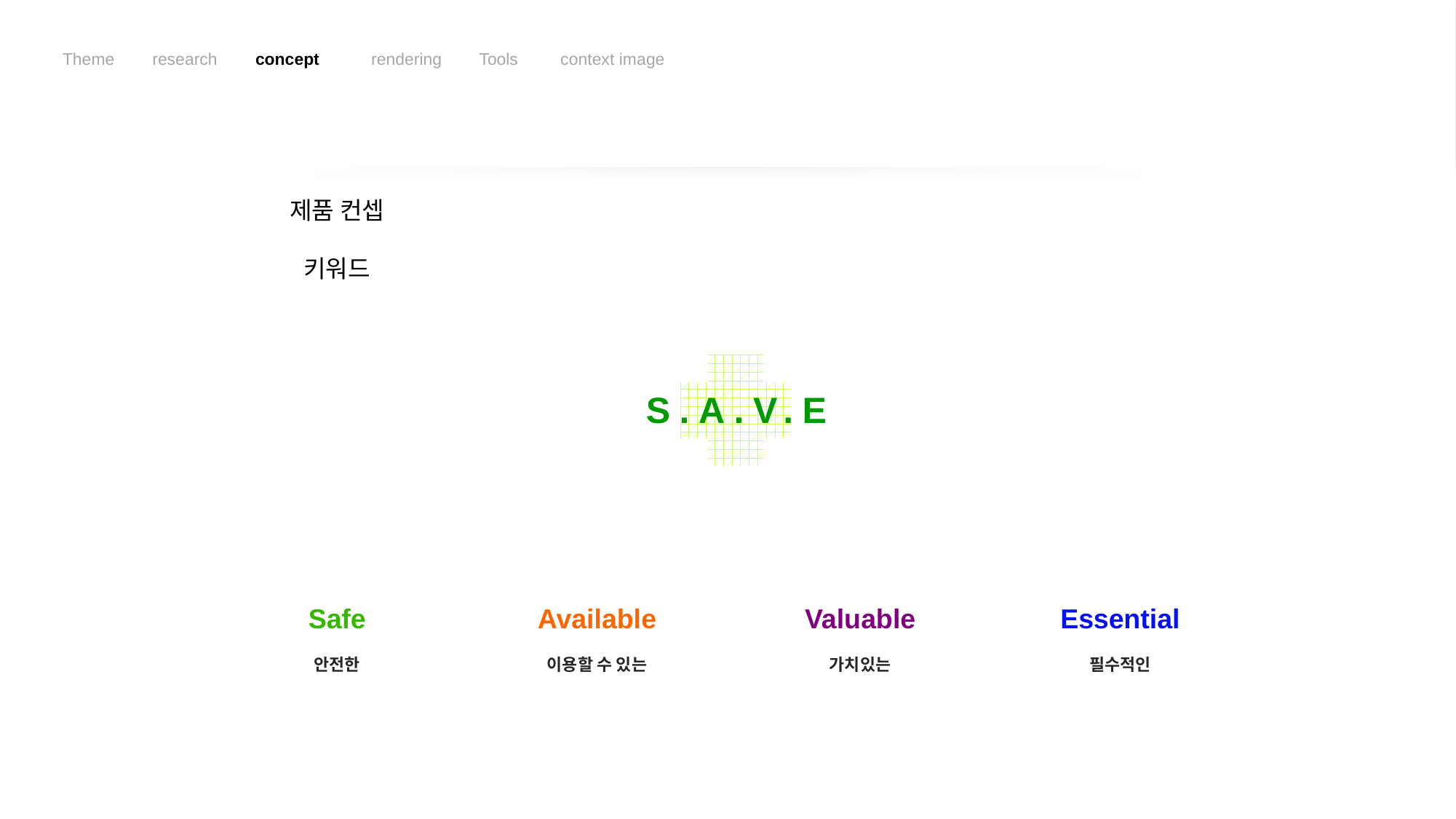

Theme        research        concept           rendering        Tools         context image
제품 컨셉
키워드

S.A.V.E
Available
이용할 수 있는
Safe
안전한
Valuable
가치있는
Essential
필수적인